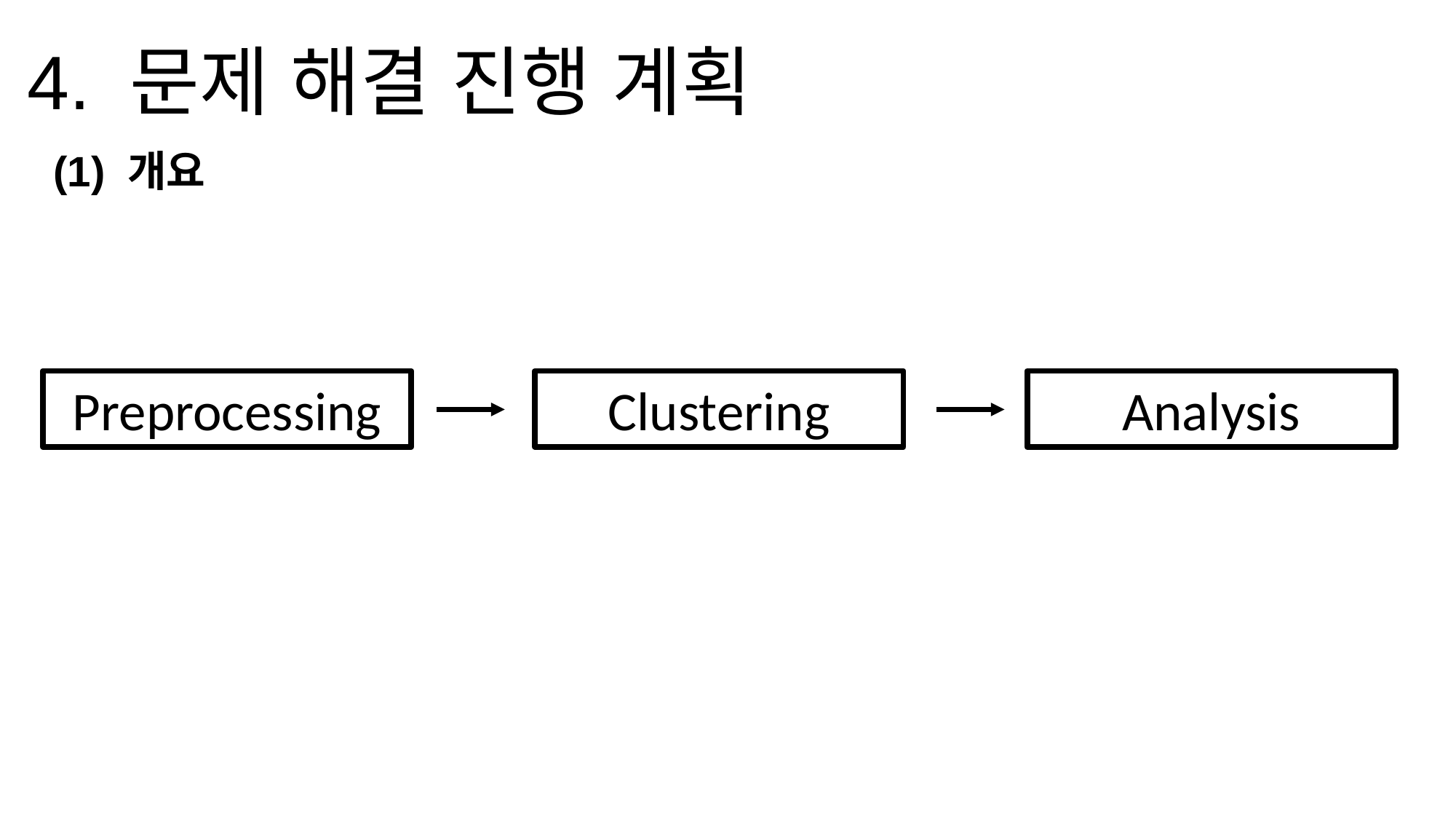

4. 문제 해결 진행 계획
(1) 개요
Analysis
Clustering
Preprocessing